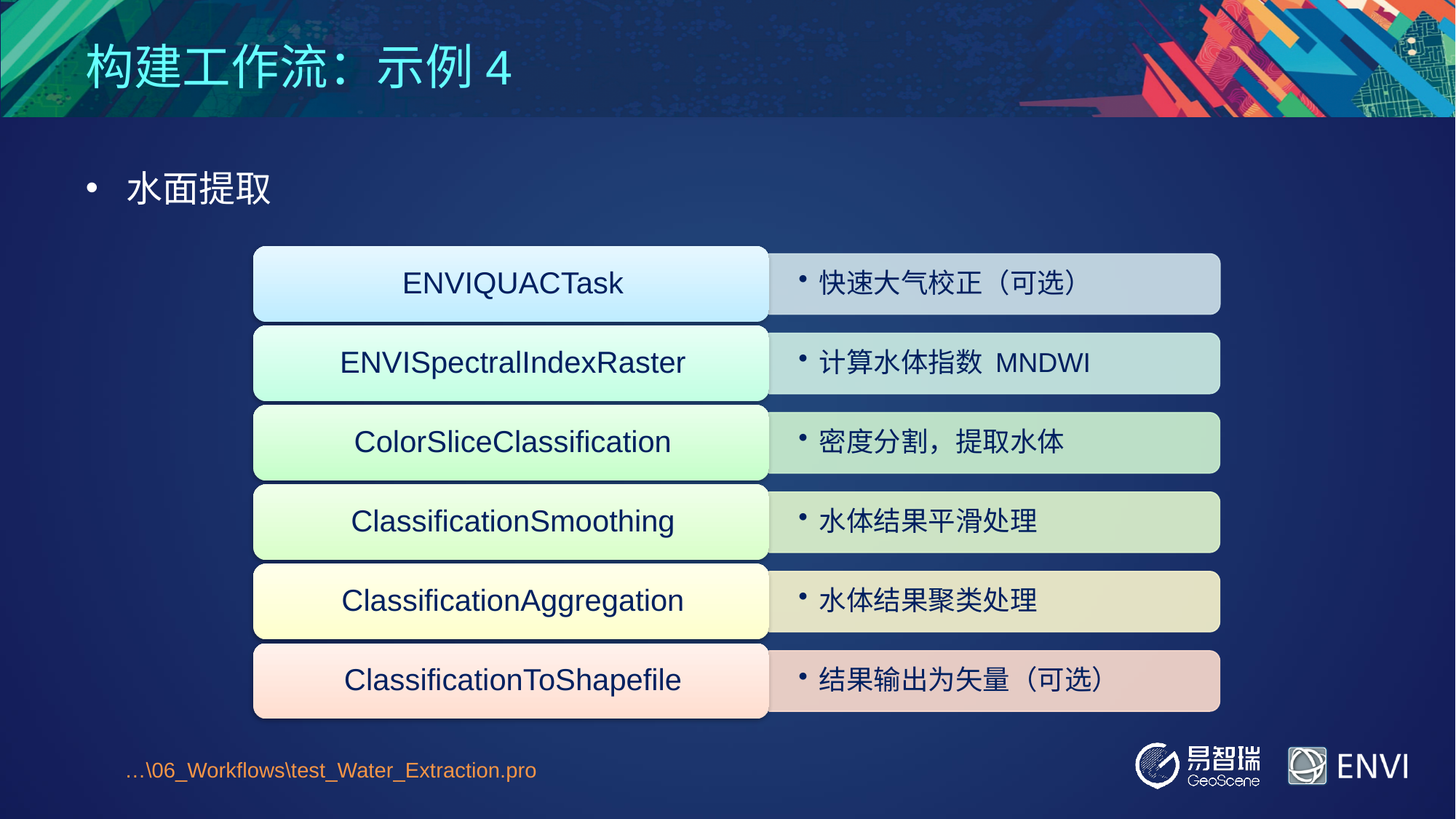

# 构建工作流：示例4
水面提取
快速大气校正（可选）
ENVIQUACTask
计算水体指数 MNDWI
ENVISpectralIndexRaster
密度分割，提取水体
ColorSliceClassification
水体结果平滑处理
ClassificationSmoothing
水体结果聚类处理
ClassificationAggregation
结果输出为矢量（可选）
ClassificationToShapefile
…\06_Workflows\test_Water_Extraction.pro